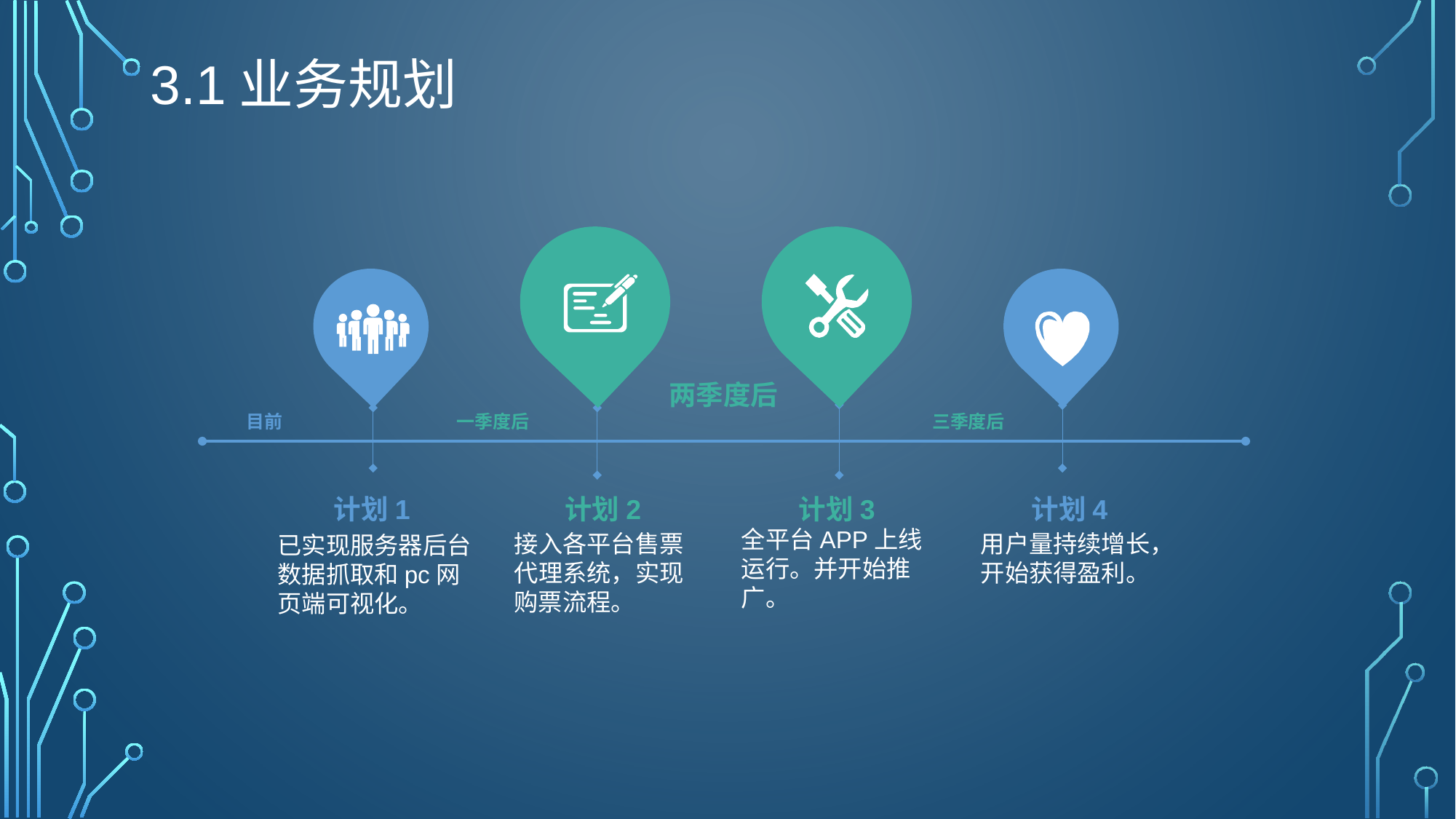

# 3.1业务规划

两季度后
一季度后
三季度后
目前
计划1
计划2
计划3
计划4
全平台APP上线运行。并开始推广。
接入各平台售票代理系统，实现购票流程。
用户量持续增长，开始获得盈利。
已实现服务器后台数据抓取和pc网页端可视化。